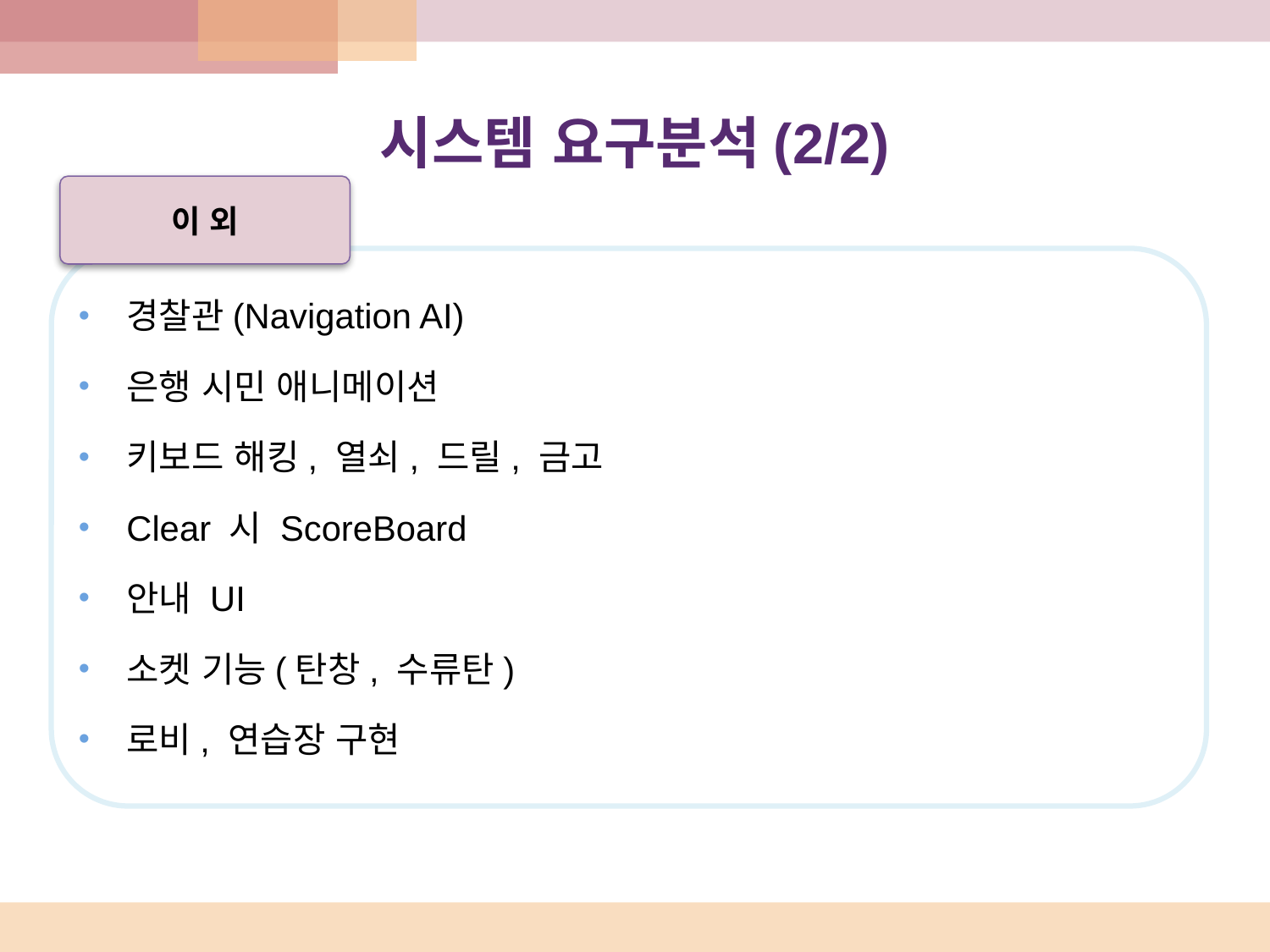

Computer
         Science
# 시스템 요구분석(2/2)
이 외

경찰관(Navigation AI)
은행 시민 애니메이션
키보드 해킹, 열쇠, 드릴, 금고
Clear 시 ScoreBoard
안내 UI
소켓 기능(탄창, 수류탄)
로비, 연습장 구현